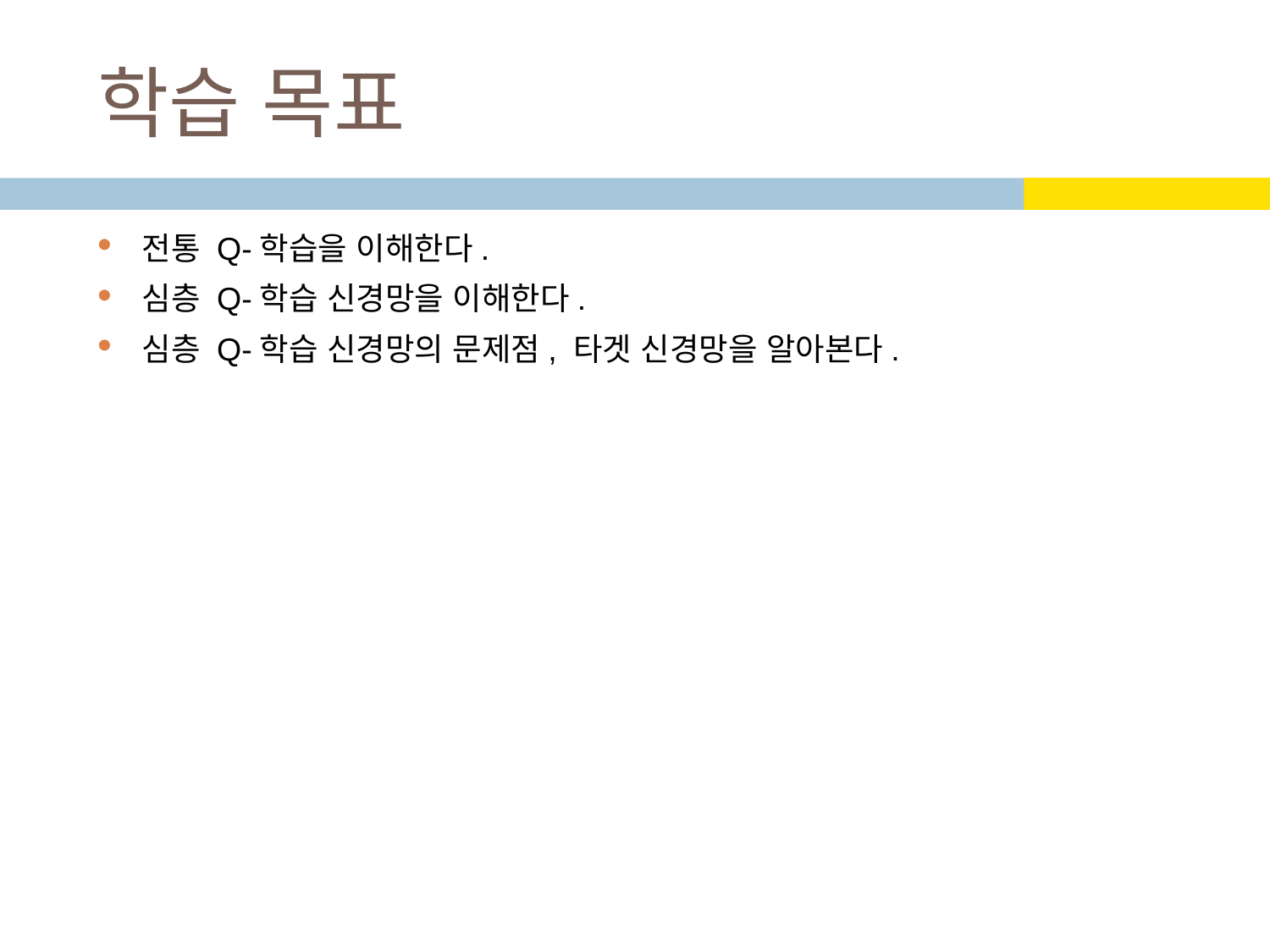

# 학습 목표
전통 Q-학습을 이해한다.
심층 Q-학습 신경망을 이해한다.
심층 Q-학습 신경망의 문제점, 타겟 신경망을 알아본다.